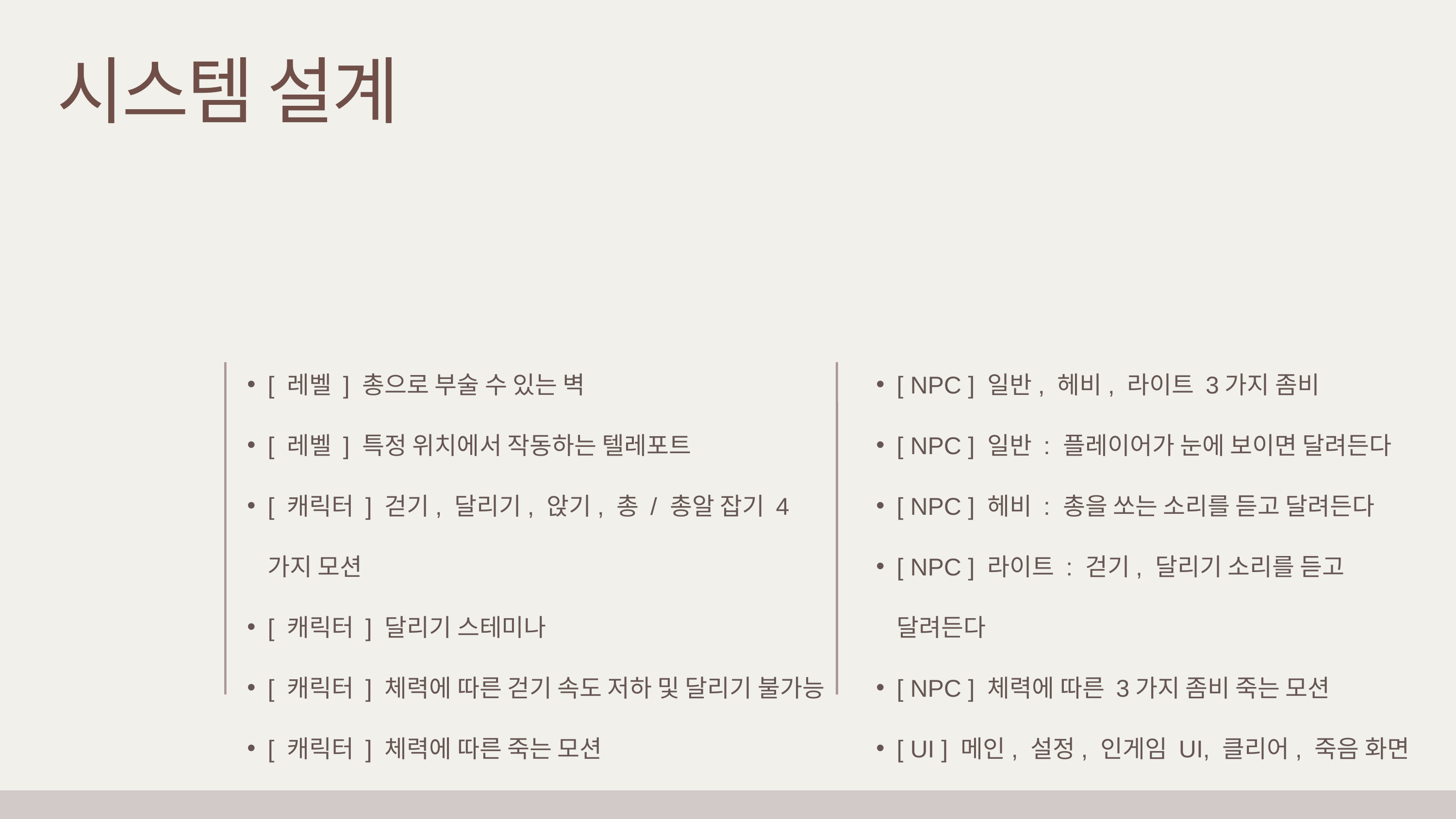

시스템 설계
[ 레벨 ] 총으로 부술 수 있는 벽
[ 레벨 ] 특정 위치에서 작동하는 텔레포트
[ 캐릭터 ] 걷기, 달리기, 앉기, 총 / 총알 잡기 4가지 모션
[ 캐릭터 ] 달리기 스테미나
[ 캐릭터 ] 체력에 따른 걷기 속도 저하 및 달리기 불가능
[ 캐릭터 ] 체력에 따른 죽는 모션
[ NPC ] 일반, 헤비, 라이트 3가지 좀비
[ NPC ] 일반 : 플레이어가 눈에 보이면 달려든다
[ NPC ] 헤비 : 총을 쏘는 소리를 듣고 달려든다
[ NPC ] 라이트 : 걷기, 달리기 소리를 듣고 달려든다
[ NPC ] 체력에 따른 3가지 좀비 죽는 모션
[ UI ] 메인, 설정, 인게임 UI, 클리어, 죽음 화면 구현